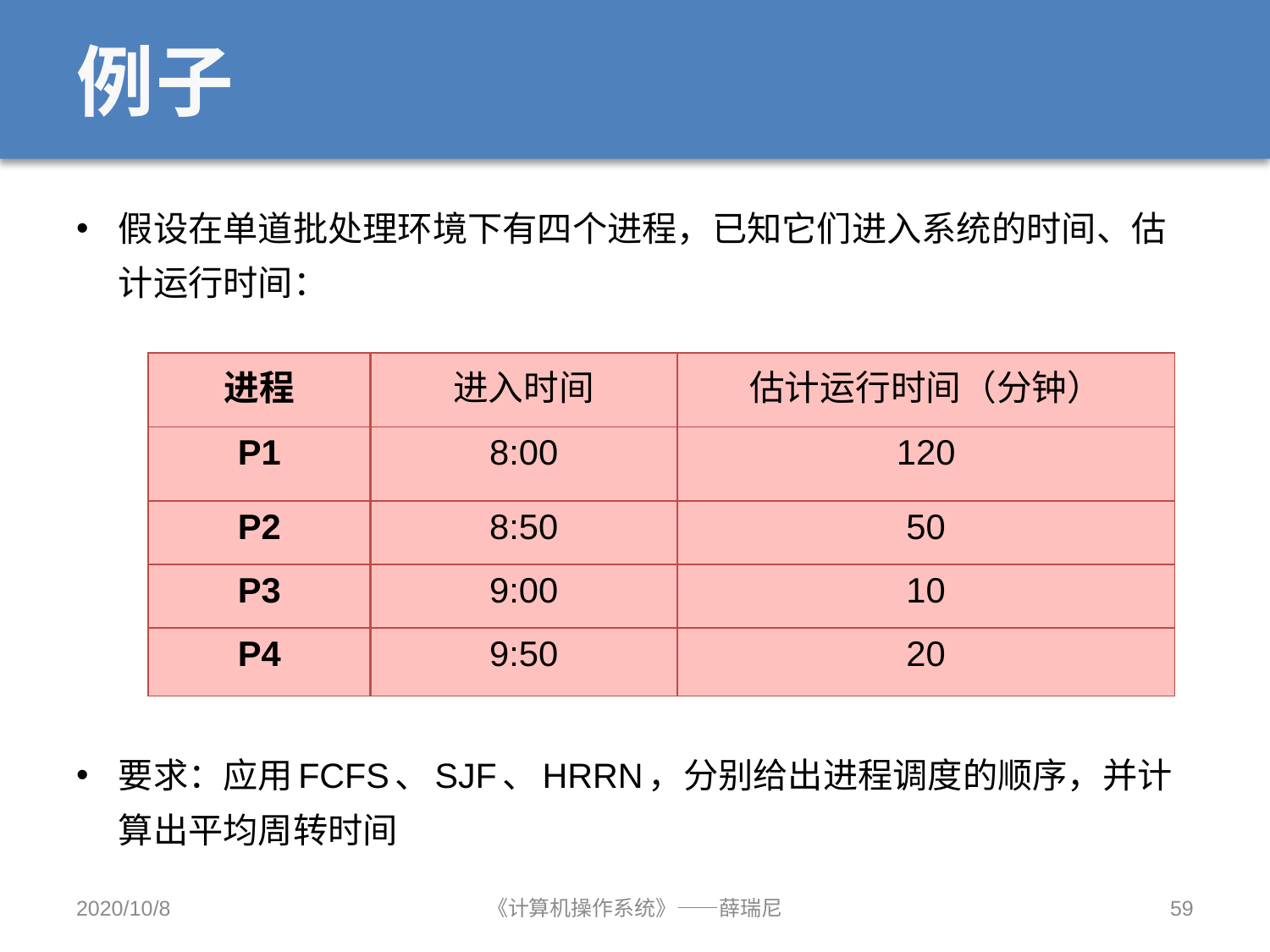

# 例子
假设在单道批处理环境下有四个进程，已知它们进入系统的时间、估计运行时间：

要求：应用FCFS、SJF、HRRN，分别给出进程调度的顺序，并计算出平均周转时间
| 进程 | 进入时间 | 估计运行时间（分钟） |
| --- | --- | --- |
| P1 | 8:00 | 120 |
| P2 | 8:50 | 50 |
| P3 | 9:00 | 10 |
| P4 | 9:50 | 20 |
2020/10/8
《计算机操作系统》——薛瑞尼
59